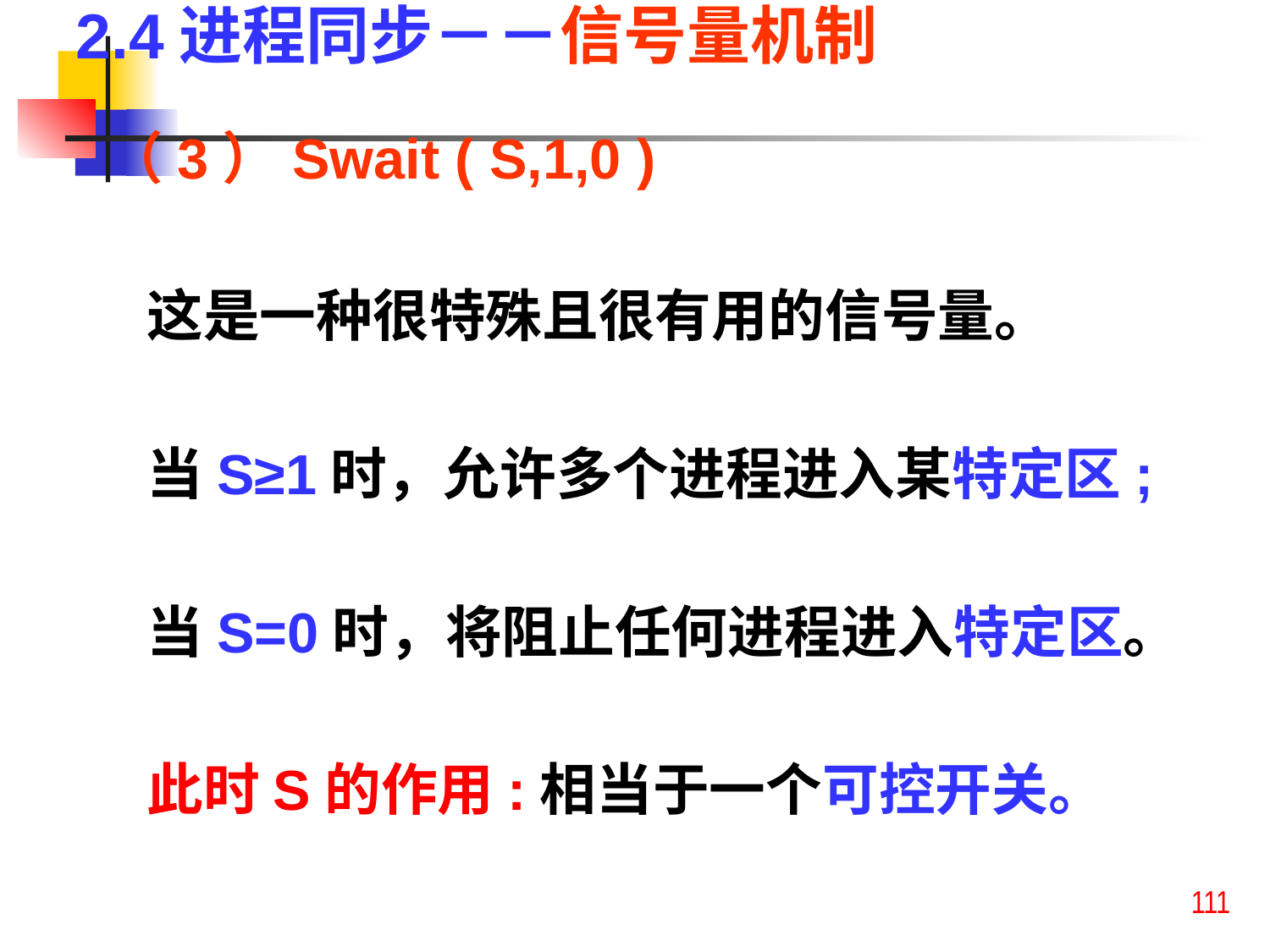

2.4进程同步－－信号量机制
（3）Swait ( S,1,0 )

  这是一种很特殊且很有用的信号量。

  当S≥1时，允许多个进程进入某特定区;

  当S=0时，将阻止任何进程进入特定区。

  此时S的作用:相当于一个可控开关。

111